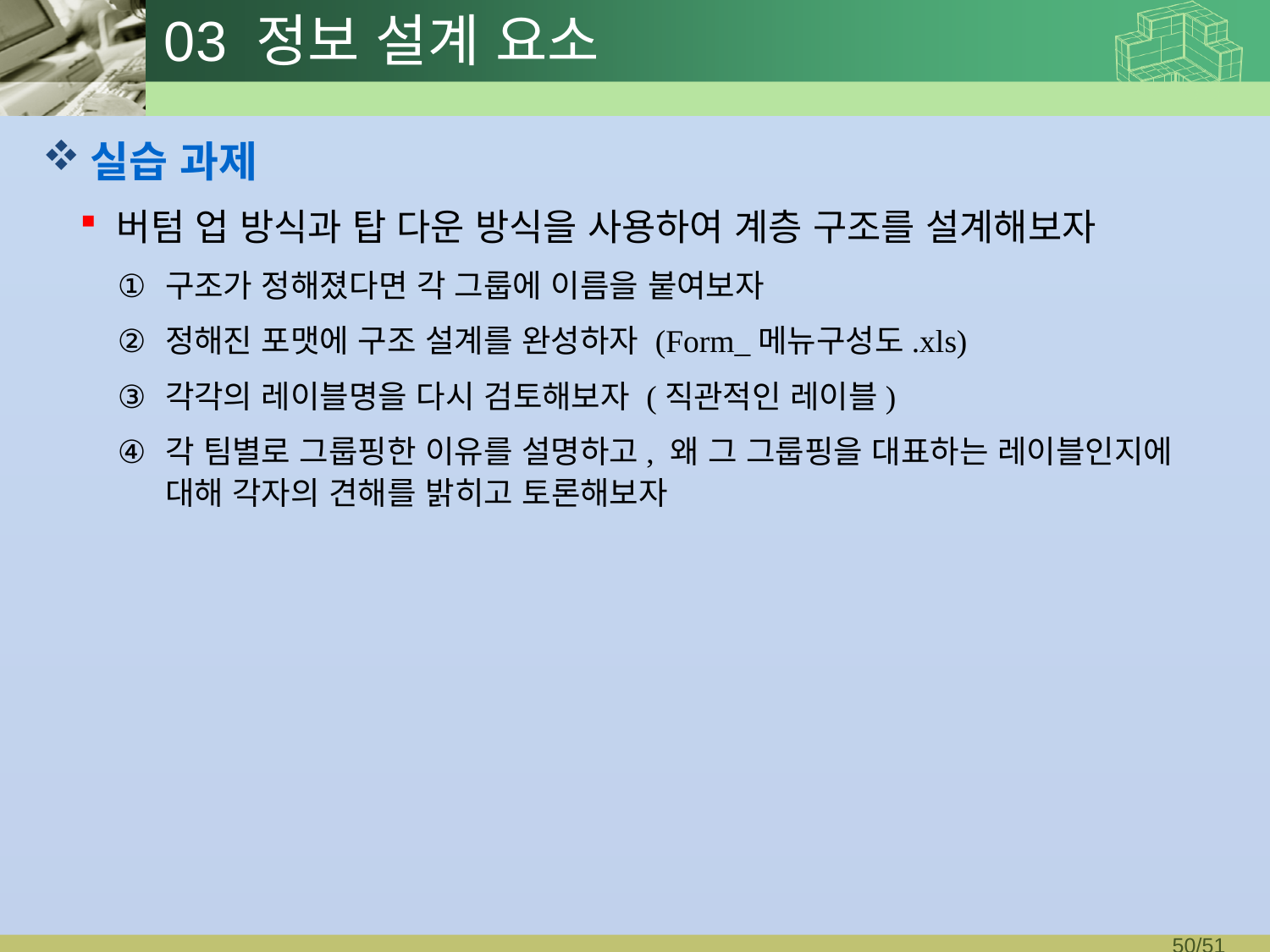

# 03 정보 설계 요소
실습 과제
버텀 업 방식과 탑 다운 방식을 사용하여 계층 구조를 설계해보자
구조가 정해졌다면 각 그룹에 이름을 붙여보자
정해진 포맷에 구조 설계를 완성하자 (Form_메뉴구성도.xls)
각각의 레이블명을 다시 검토해보자 (직관적인 레이블)
각 팀별로 그룹핑한 이유를 설명하고, 왜 그 그룹핑을 대표하는 레이블인지에 대해 각자의 견해를 밝히고 토론해보자